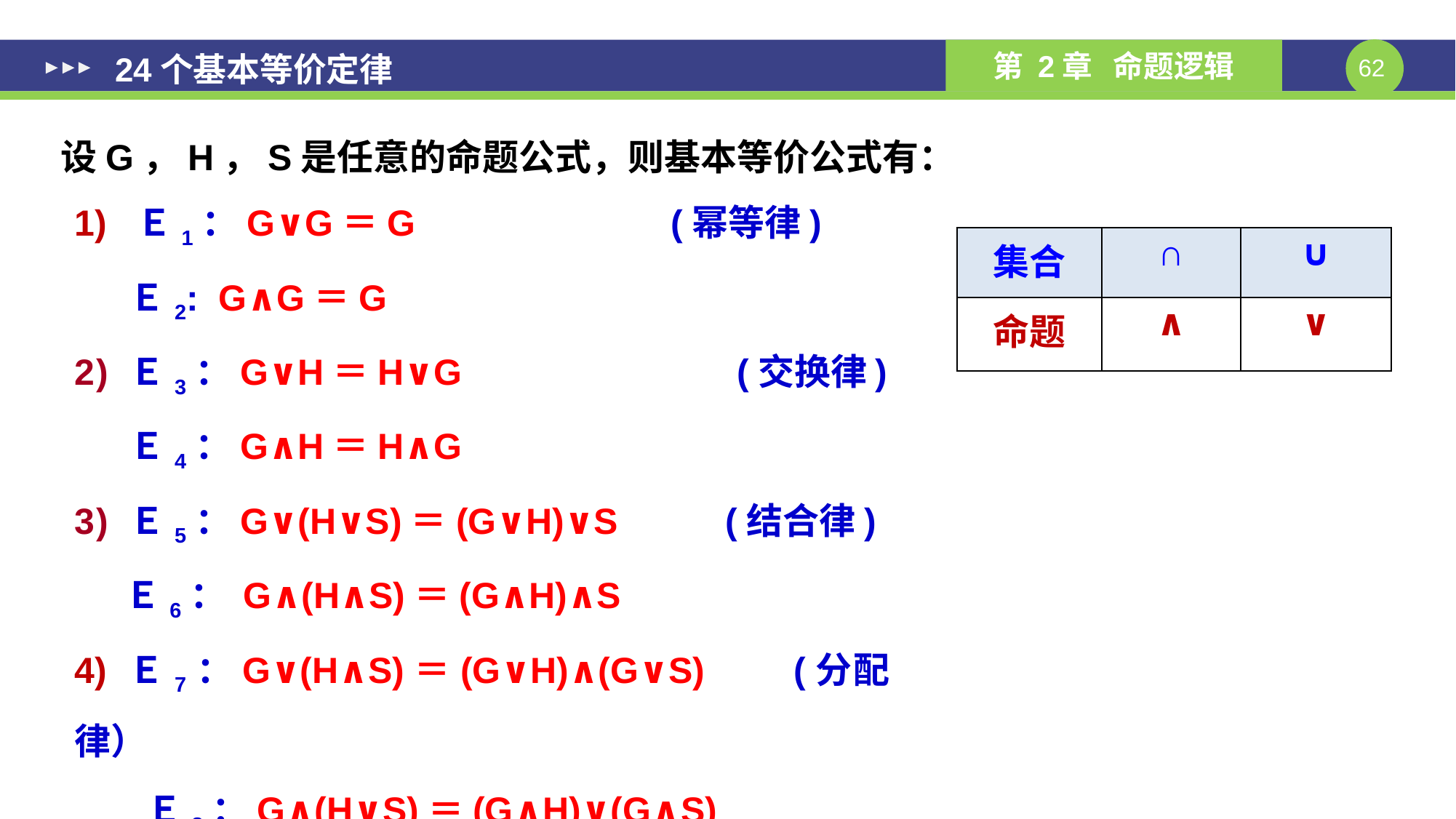

24个基本等价定律
设G，H，S是任意的命题公式，则基本等价公式有：
1)  Ｅ1：G∨G＝G               	     (幂等律)
Ｅ2:  G∧G＝G
Ｅ3：G∨H＝H∨G                           (交换律)
Ｅ4：G∧H＝H∧G
Ｅ5：G∨(H∨S)＝(G∨H)∨S	     (结合律)
     Ｅ6： G∧(H∧S)＝(G∧H)∧S
4) Ｅ7：G∨(H∧S)＝(G∨H)∧(G∨S)	     (分配律）
 Ｅ8：G∧(H∨S)＝(G∧H)∨(G∧S)
Ｅ9：G∨(G∧H)=G	                  (吸收律）
 Ｅ10：G∧(G∨H)=G
| 集合 | ∩ | ∪ |
| --- | --- | --- |
| 命题 | ∧ | ∨ |